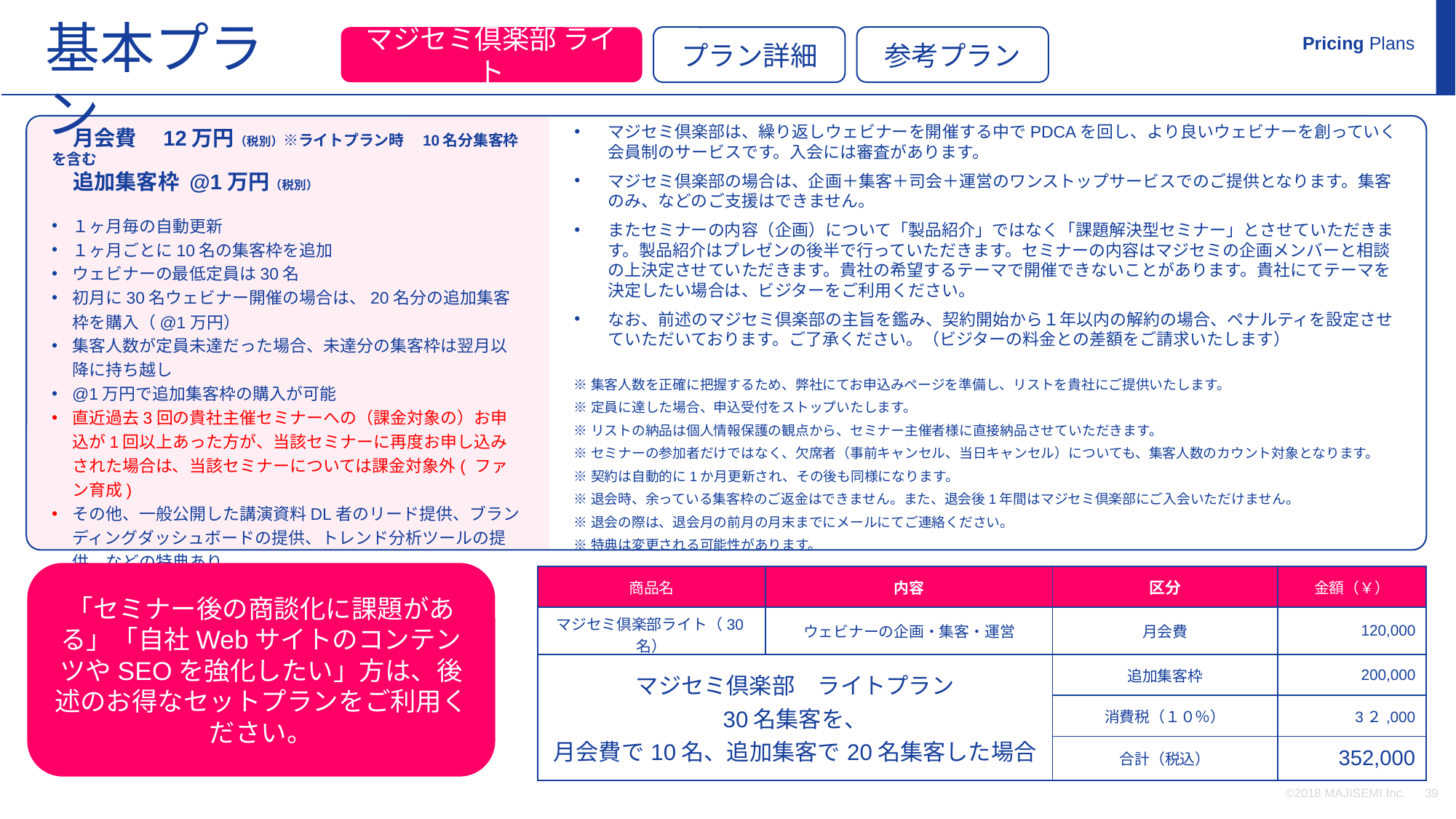

基本プラン
Pricing Plans
参考プラン
マジセミ倶楽部 ライト
プラン詳細

マジセミ倶楽部は、繰り返しウェビナーを開催する中でPDCAを回し、より良いウェビナーを創っていく会員制のサービスです。入会には審査があります。
マジセミ倶楽部の場合は、企画＋集客＋司会＋運営のワンストップサービスでのご提供となります。集客のみ、などのご支援はできません。
またセミナーの内容（企画）について「製品紹介」ではなく「課題解決型セミナー」とさせていただきます。製品紹介はプレゼンの後半で行っていただきます。セミナーの内容はマジセミの企画メンバーと相談の上決定させていただきます。貴社の希望するテーマで開催できないことがあります。貴社にてテーマを決定したい場合は、ビジターをご利用ください。
なお、前述のマジセミ倶楽部の主旨を鑑み、契約開始から１年以内の解約の場合、ペナルティを設定させていただいております。ご了承ください。（ビジターの料金との差額をご請求いたします）
　月会費　12万円（税別）※ライトプラン時　10名分集客枠を含む
　追加集客枠 @1万円（税別）
１ヶ月毎の自動更新
１ヶ月ごとに10名の集客枠を追加
ウェビナーの最低定員は30名
初月に30名ウェビナー開催の場合は、20名分の追加集客枠を購入（@1万円）
集客人数が定員未達だった場合、未達分の集客枠は翌月以降に持ち越し
@1万円で追加集客枠の購入が可能
直近過去3回の貴社主催セミナーへの（課金対象の）お申込が1回以上あった方が、当該セミナーに再度お申し込みされた場合は、当該セミナーについては課金対象外( ファン育成)
その他、一般公開した講演資料DL者のリード提供、ブランディングダッシュボードの提供、トレンド分析ツールの提供、などの特典あり
※集客人数を正確に把握するため、弊社にてお申込みページを準備し、リストを貴社にご提供いたします。
※定員に達した場合、申込受付をストップいたします。
※リストの納品は個人情報保護の観点から、セミナー主催者様に直接納品させていただきます。
※セミナーの参加者だけではなく、欠席者（事前キャンセル、当日キャンセル）についても、集客人数のカウント対象となります。
※契約は自動的に1か月更新され、その後も同様になります。
※退会時、余っている集客枠のご返金はできません。また、退会後1年間はマジセミ倶楽部にご入会いただけません。
※退会の際は、退会月の前月の月末までにメールにてご連絡ください。
※特典は変更される可能性があります。
「セミナー後の商談化に課題がある」「自社WebサイトのコンテンツやSEOを強化したい」方は、後述のお得なセットプランをご利用ください。
| 商品名 | 内容 | 区分 | 金額（￥） |
| --- | --- | --- | --- |
| マジセミ倶楽部ライト（30名） | ウェビナーの企画・集客・運営 | 月会費 | 120,000 |
| マジセミ倶楽部　ライトプラン 30名集客を、 月会費で10名、追加集客で20名集客した場合 |  | 追加集客枠 | 200,000 |
|  |  | 消費税（１０％） | 3２,000 |
|  |  | 合計（税込） | 352,000 |
©2018 MAJISEMI Inc.
39